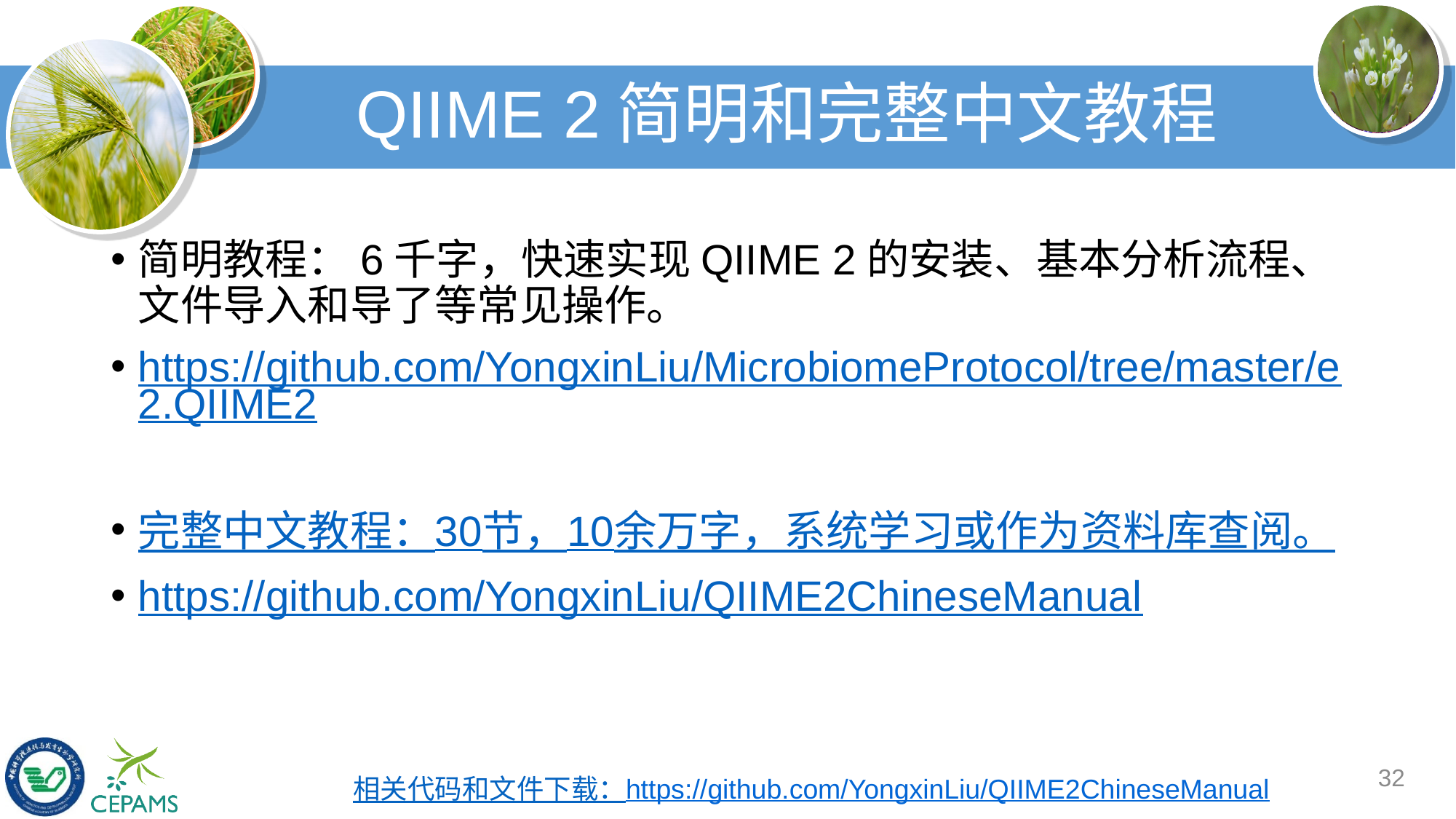

# QIIME 2简明和完整中文教程
简明教程：6千字，快速实现QIIME 2的安装、基本分析流程、文件导入和导了等常见操作。
https://github.com/YongxinLiu/MicrobiomeProtocol/tree/master/e2.QIIME2

完整中文教程：30节，10余万字，系统学习或作为资料库查阅。
https://github.com/YongxinLiu/QIIME2ChineseManual
32
相关代码和文件下载：https://github.com/YongxinLiu/QIIME2ChineseManual